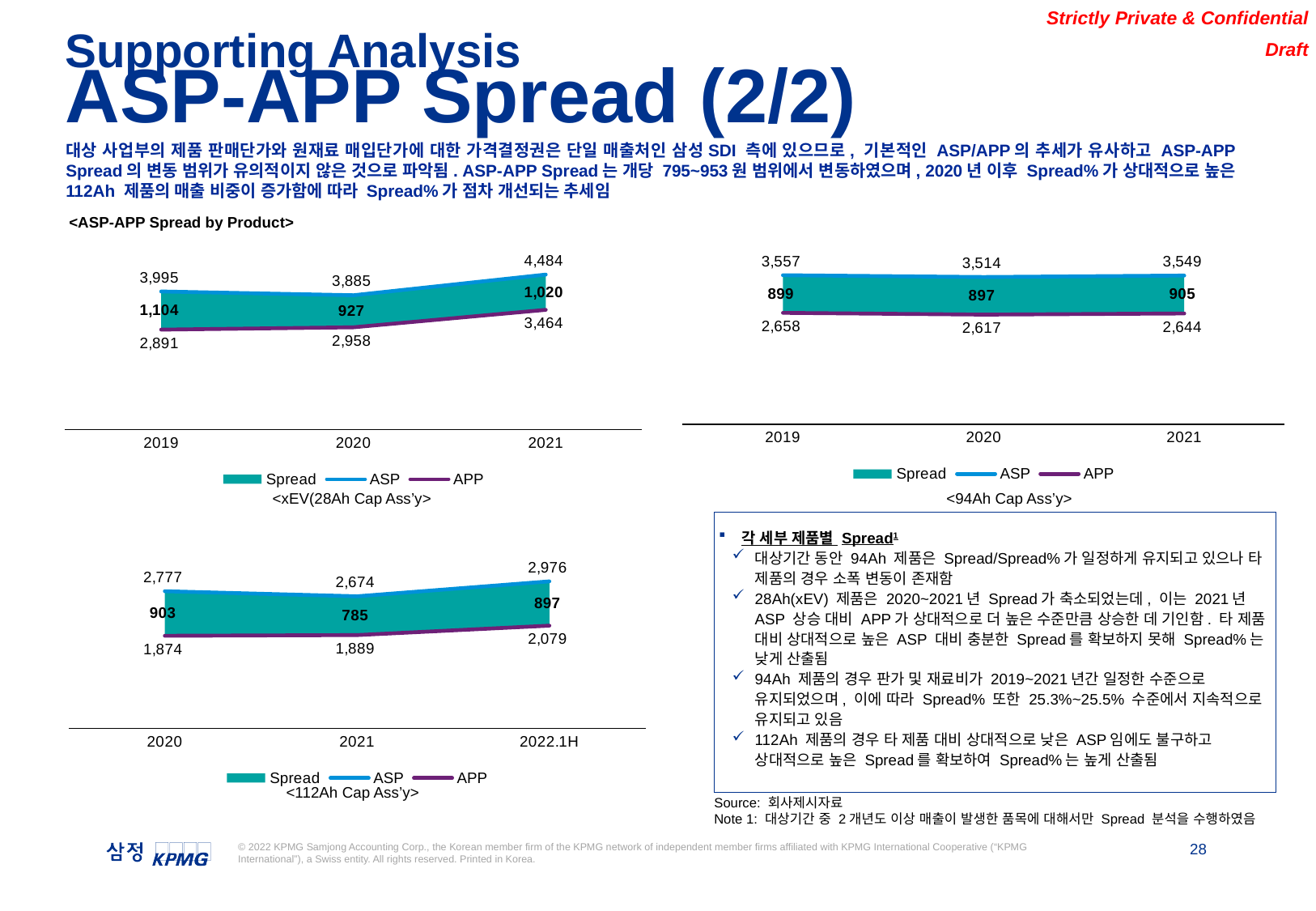

Supporting Analysis
ASP-APP Spread (2/2)
대상 사업부의 제품 판매단가와 원재료 매입단가에 대한 가격결정권은 단일 매출처인 삼성SDI 측에 있으므로, 기본적인 ASP/APP의 추세가 유사하고 ASP-APP Spread의 변동 범위가 유의적이지 않은 것으로 파악됨. ASP-APP Spread는 개당 795~953원 범위에서 변동하였으며, 2020년 이후 Spread%가 상대적으로 높은 112Ah 제품의 매출 비중이 증가함에 따라 Spread%가 점차 개선되는 추세임
<ASP-APP Spread by Product>

### Chart

| Category | Hidden | Spread | ASP | APP |
|---|---|---|---|---|
| 2019 | 2891.3526602713096 | 1104.0016368733186 | 3995.354297144628 | 2891.3526602713096 |
| 2020 | 2958.048525091668 | 927.0 | 3885.048525091668 | 2958.048525091668 |
| 2021 | 3463.9184915884966 | 1019.6617392348185 | 4483.580230823315 | 3463.9184915884966 |

### Chart

| Category | Hidden | Spread | ASP | APP |
|---|---|---|---|---|
| 2019 | 2657.9609044758613 | 898.6422951681734 | 3556.6031996440347 | 2657.9609044758613 |
| 2020 | 2616.5910205391037 | 897.0794372178643 | 3513.670457756968 | 2616.5910205391037 |
| 2021 | 2644.0 | 905.0 | 3549.0 | 2644.0 |
<xEV(28Ah Cap Ass’y>
<94Ah Cap Ass’y>
각 세부 제품별 Spread1
대상기간 동안 94Ah 제품은 Spread/Spread%가 일정하게 유지되고 있으나 타 제품의 경우 소폭 변동이 존재함
28Ah(xEV) 제품은 2020~2021년 Spread가 축소되었는데, 이는 2021년 ASP 상승 대비 APP가 상대적으로 더 높은 수준만큼 상승한 데 기인함. 타 제품 대비 상대적으로 높은 ASP 대비 충분한 Spread를 확보하지 못해 Spread%는 낮게 산출됨
94Ah 제품의 경우 판가 및 재료비가 2019~2021년간 일정한 수준으로 유지되었으며, 이에 따라 Spread% 또한 25.3%~25.5% 수준에서 지속적으로 유지되고 있음
112Ah 제품의 경우 타 제품 대비 상대적으로 낮은 ASP임에도 불구하고 상대적으로 높은 Spread를 확보하여 Spread%는 높게 산출됨

### Chart

| Category | Hidden | Spread | ASP | APP |
|---|---|---|---|---|
| 2020 | 1874.039113653598 | 902.8908293574052 | 2776.929943011003 | 1874.039113653598 |
| 2021 | 1888.6720826509184 | 785.3085146354549 | 2673.9805972863733 | 1888.6720826509184 |
| 2022.1H | 2079.4622725180166 | 896.9911946796256 | 2976.453467197642 | 2079.4622725180166 |
<112Ah Cap Ass’y>
Source: 회사제시자료
Note 1: 대상기간 중 2개년도 이상 매출이 발생한 품목에 대해서만 Spread 분석을 수행하였음